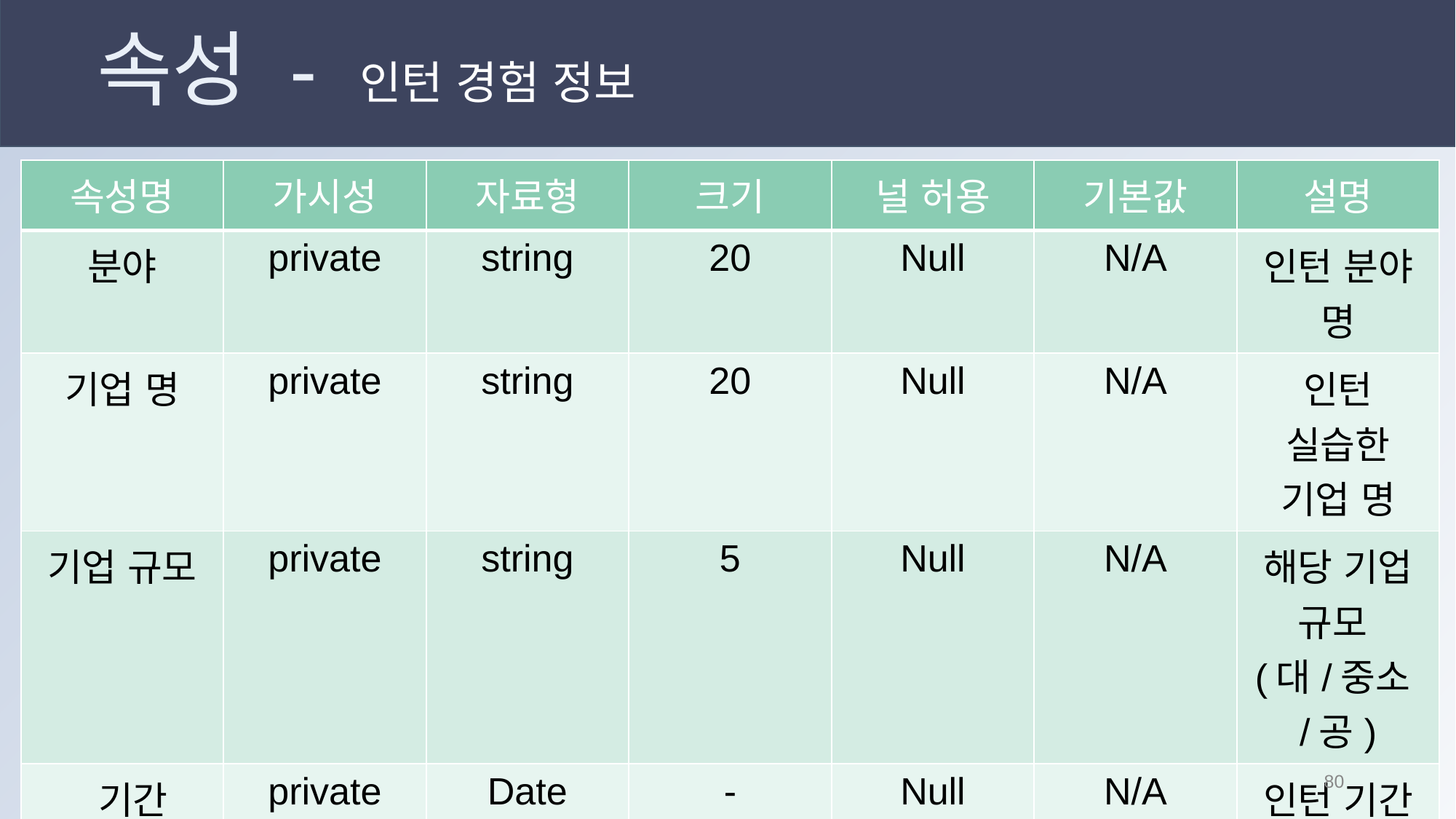

# 속성 - 인턴 경험 정보

| 속성명 | 가시성 | 자료형 | 크기 | 널 허용 | 기본값 | 설명 |
| --- | --- | --- | --- | --- | --- | --- |
| 분야 | private | string | 20 | Null | N/A | 인턴 분야 명 |
| 기업 명 | private | string | 20 | Null | N/A | 인턴 실습한 기업 명 |
| 기업 규모 | private | string | 5 | Null | N/A | 해당 기업 규모(대/중소/공) |
| 기간 | private | Date | - | Null | N/A | 인턴 기간 |
| 직무 | private | string | 20 | Null | N/A | 실습한 직무 |
80